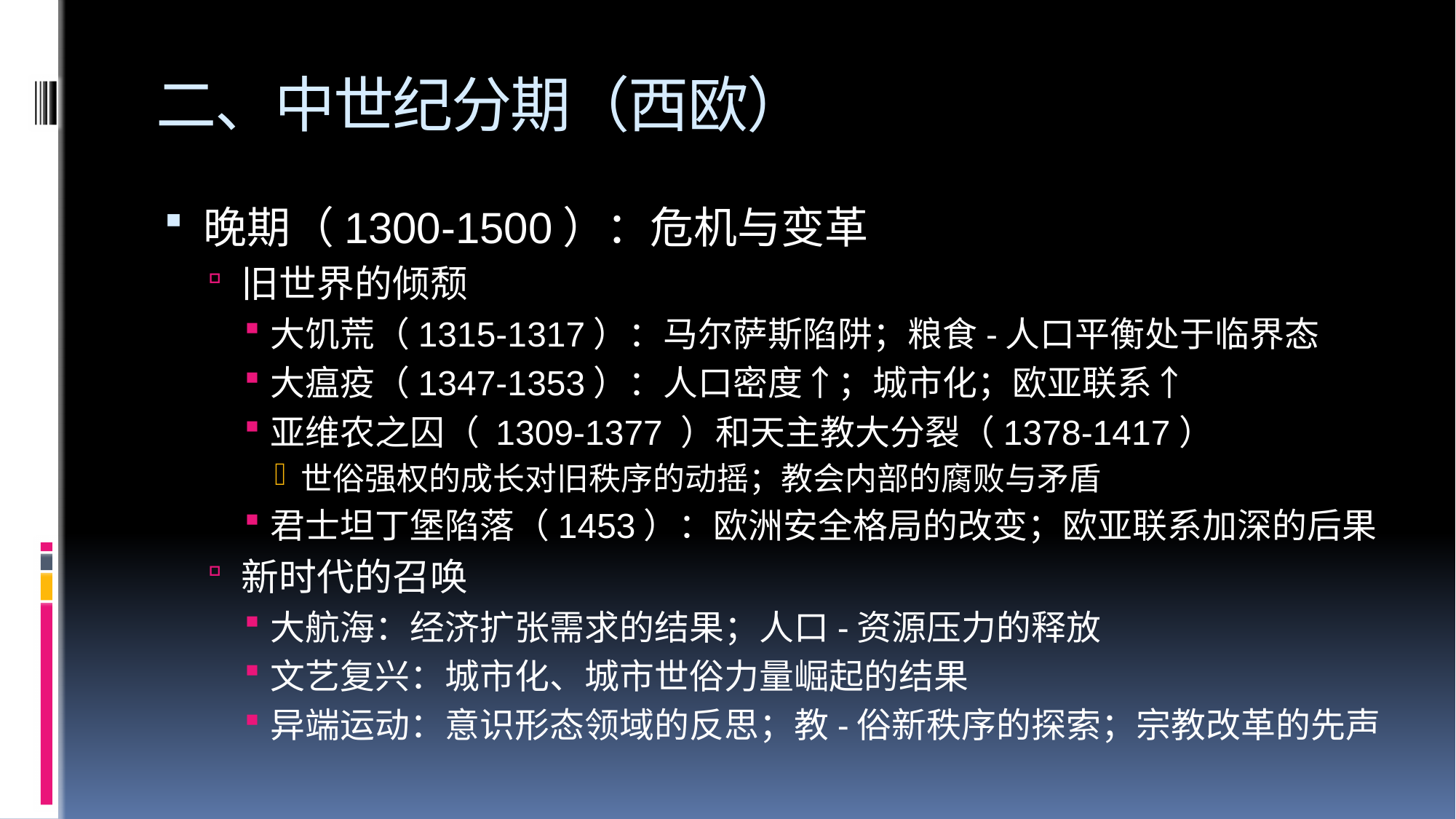

# 二、中世纪分期（西欧）
晚期（1300-1500）：危机与变革
旧世界的倾颓
大饥荒（1315-1317）：马尔萨斯陷阱；粮食-人口平衡处于临界态
大瘟疫（1347-1353）：人口密度↑；城市化；欧亚联系↑
亚维农之囚（ 1309-1377 ）和天主教大分裂（1378-1417）
世俗强权的成长对旧秩序的动摇；教会内部的腐败与矛盾
君士坦丁堡陷落（1453）：欧洲安全格局的改变；欧亚联系加深的后果
新时代的召唤
大航海：经济扩张需求的结果；人口-资源压力的释放
文艺复兴：城市化、城市世俗力量崛起的结果
异端运动：意识形态领域的反思；教-俗新秩序的探索；宗教改革的先声